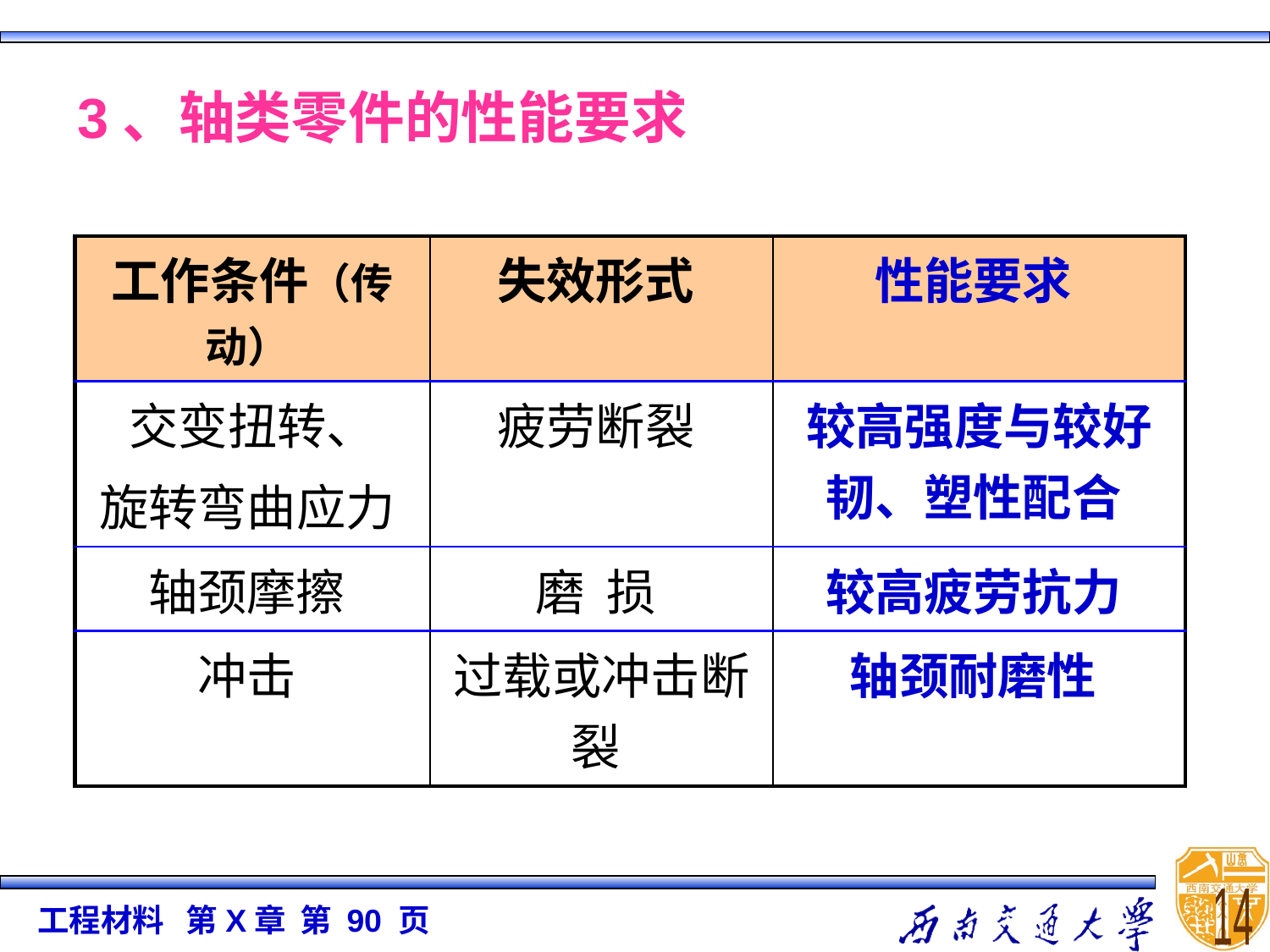

3、轴类零件的性能要求
| 工作条件（传动） | 失效形式 | 性能要求 |
| --- | --- | --- |
| 交变扭转、 旋转弯曲应力 | 疲劳断裂 | 较高强度与较好韧、塑性配合 |
| 轴颈摩擦 | 磨 损 | 较高疲劳抗力 |
| 冲击 | 过载或冲击断裂 | 轴颈耐磨性 |
14